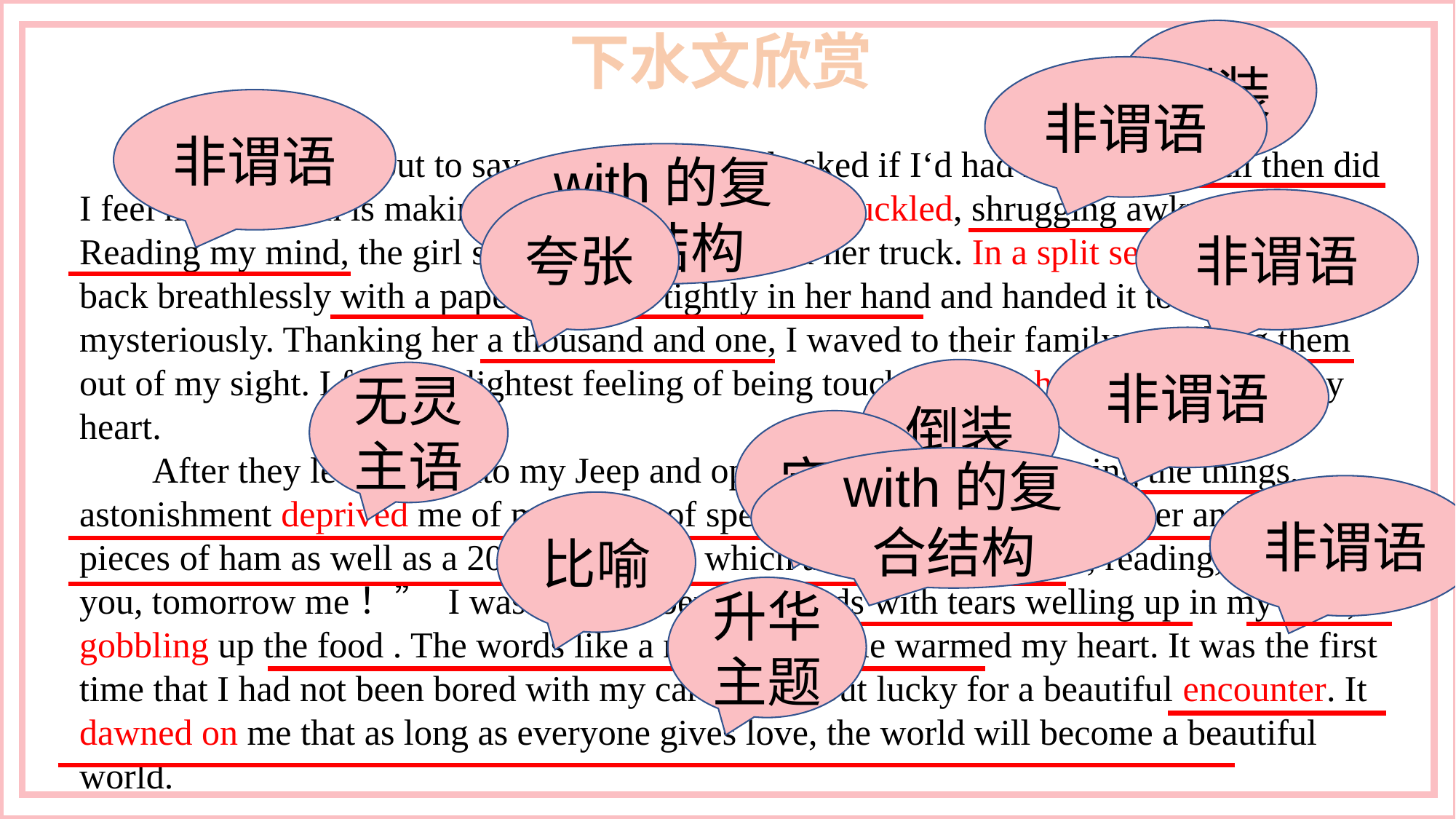

下水文欣赏
倒装
非谓语
非谓语
         When I was about to say goodbye, the girl asked if I‘d had lunch. Not until then did I feel my stomach is making noises from hunger. I chuckled, shrugging awkwardly. Reading my mind, the girl suddenly darted toward her truck. In a split second, she came back breathlessly with a paper bag held tightly in her hand and handed it to me mysteriously. Thanking her a thousand and one, I waved to their family, watching them out of my sight. I felt the slightest feeling of being touched and a hint of warmth in my heart.
        After they left, I got into my Jeep and opened the paper bag. Seeing the things, astonishment deprived me of my power of speech. Inside were a hamburger and two pieces of ham as well as a 20-dollar bill to which a note was attached, reading, “ Today you, tomorrow me！” I was touched beyond words with tears welling up in my eyes, gobbling up the food . The words like a ray of sunshine warmed my heart. It was the first time that I had not been bored with my car trouble but lucky for a beautiful encounter. It dawned on me that as long as everyone gives love, the world will become a beautiful world.
with的复合结构
夸张
非谓语
非谓语
倒装
无灵主语
定从
with的复合结构
非谓语
比喻
升华主题